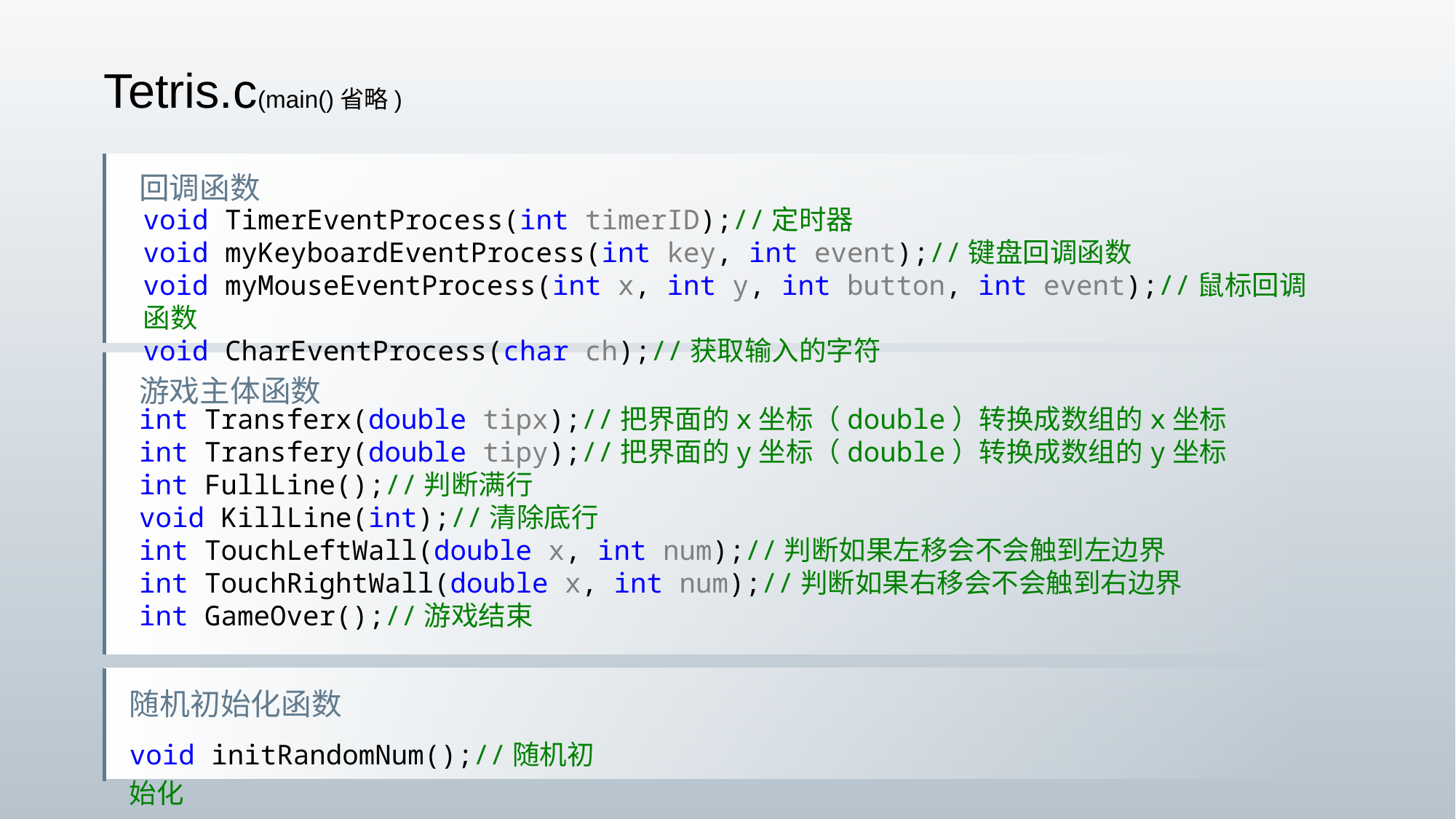

Tetris.c(main()省略)

回调函数
void TimerEventProcess(int timerID);//定时器
void myKeyboardEventProcess(int key, int event);//键盘回调函数
void myMouseEventProcess(int x, int y, int button, int event);//鼠标回调函数
void CharEventProcess(char ch);//获取输入的字符

游戏主体函数
int Transferx(double tipx);//把界面的x坐标（double）转换成数组的x坐标
int Transfery(double tipy);//把界面的y坐标（double）转换成数组的y坐标
int FullLine();//判断满行
void KillLine(int);//清除底行
int TouchLeftWall(double x, int num);//判断如果左移会不会触到左边界
int TouchRightWall(double x, int num);//判断如果右移会不会触到右边界
int GameOver();//游戏结束

随机初始化函数
void initRandomNum();//随机初始化